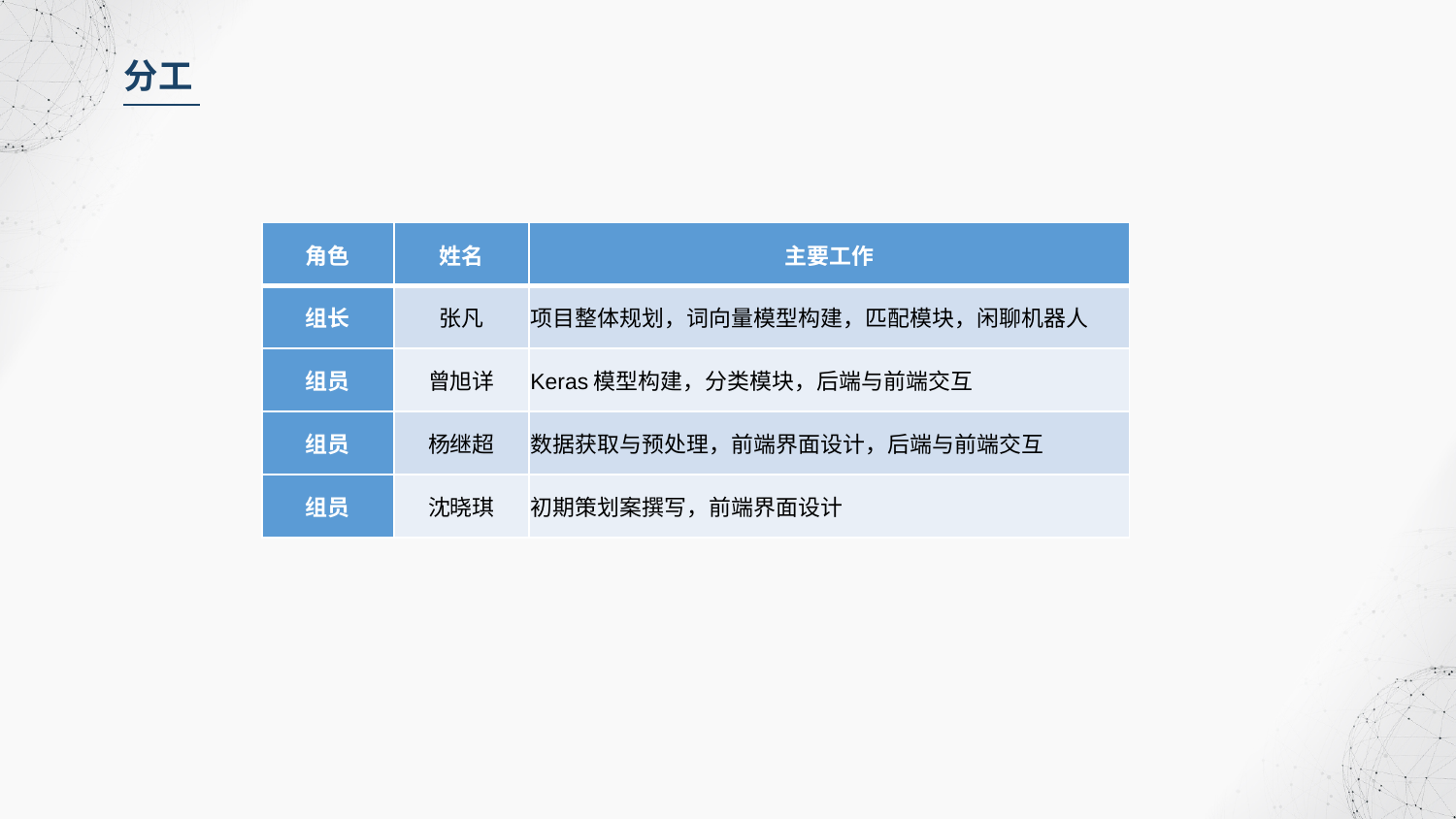

分工
| 角色 | 姓名 | 主要工作 |
| --- | --- | --- |
| 组长 | 张凡 | 项目整体规划，词向量模型构建，匹配模块，闲聊机器人 |
| 组员 | 曾旭详 | Keras模型构建，分类模块，后端与前端交互 |
| 组员 | 杨继超 | 数据获取与预处理，前端界面设计，后端与前端交互 |
| 组员 | 沈晓琪 | 初期策划案撰写，前端界面设计 |